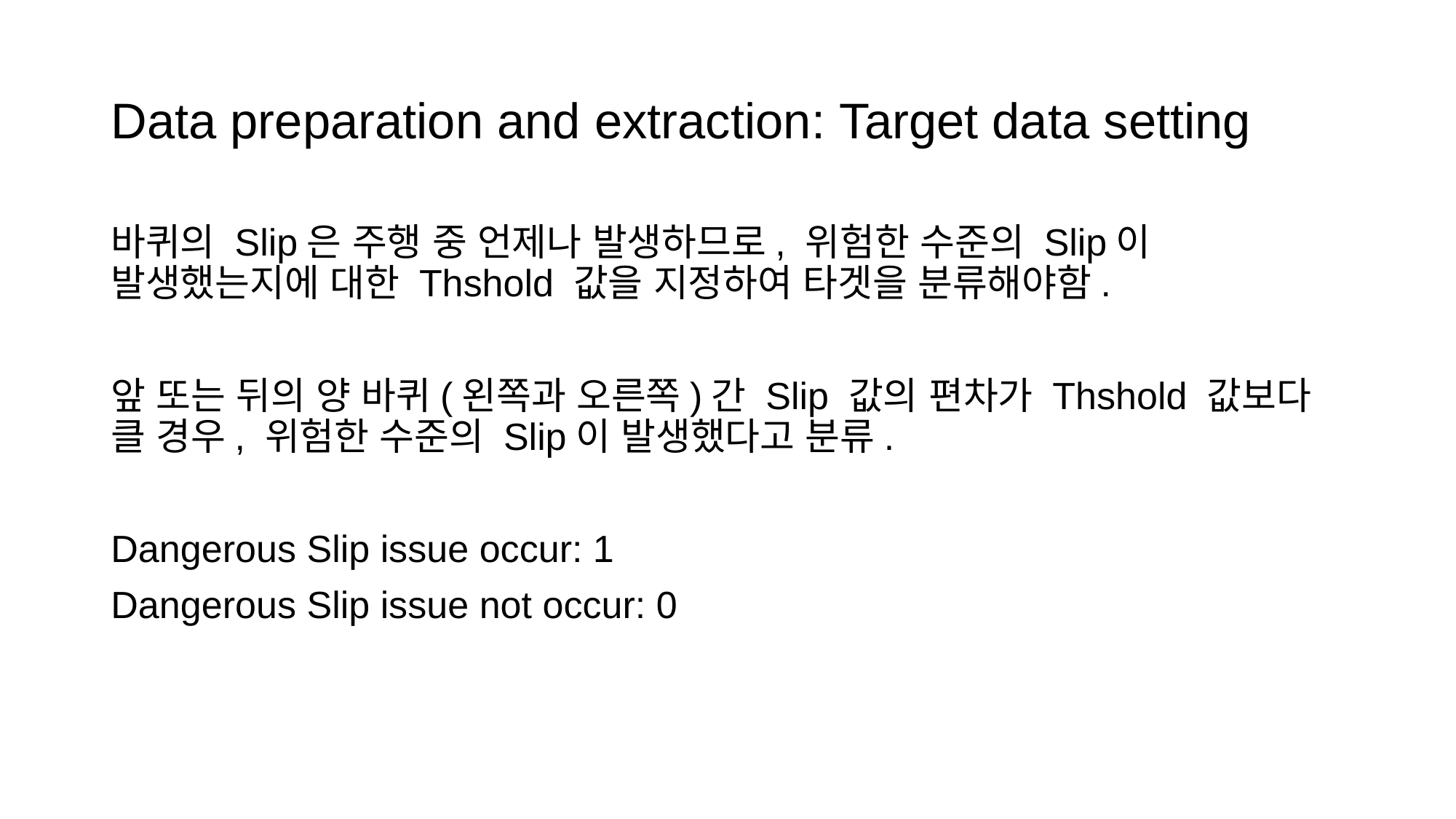

# Data preparation and extraction: Target data setting
바퀴의 Slip은 주행 중 언제나 발생하므로, 위험한 수준의 Slip이 발생했는지에 대한 Thshold 값을 지정하여 타겟을 분류해야함.

앞 또는 뒤의 양 바퀴(왼쪽과 오른쪽)간 Slip 값의 편차가 Thshold 값보다 클 경우, 위험한 수준의 Slip이 발생했다고 분류.

Dangerous Slip issue occur: 1
Dangerous Slip issue not occur: 0